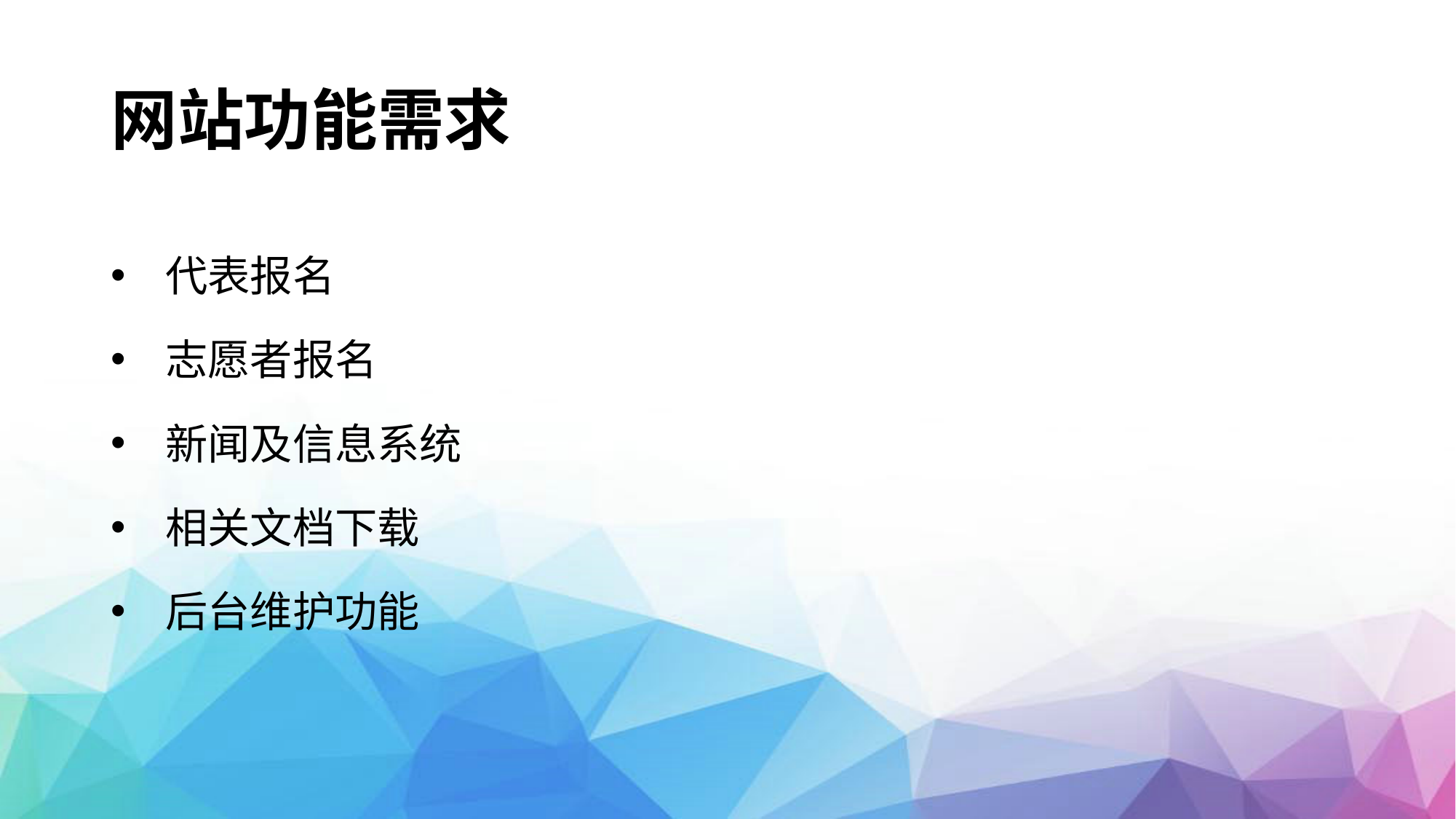

# 网站功能需求
代表报名
志愿者报名
新闻及信息系统
相关文档下载
后台维护功能